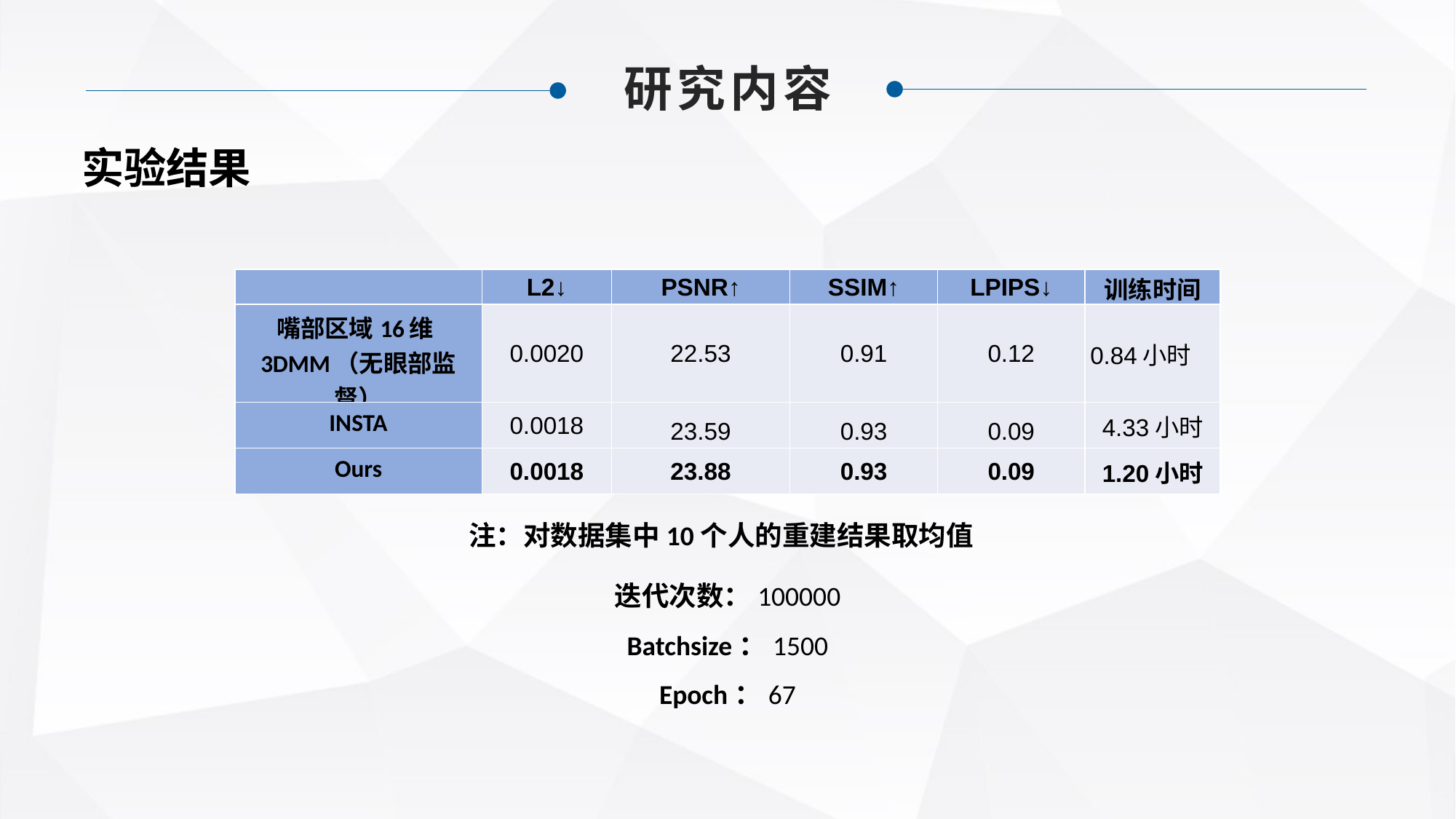

研究内容

实验结果
|  | L2↓ | PSNR↑ | SSIM↑ | LPIPS↓ | 训练时间 |
| --- | --- | --- | --- | --- | --- |
| 嘴部区域16维3DMM（无眼部监督） | 0.0020 | 22.53 | 0.91 | 0.12 | 0.84小时 |
| INSTA | 0.0018 | 23.59 | 0.93 | 0.09 | 4.33小时 |
| Ours | 0.0018 | 23.88 | 0.93 | 0.09 | 1.20小时 |
注：对数据集中10个人的重建结果取均值
迭代次数：100000
Batchsize：1500
Epoch：67